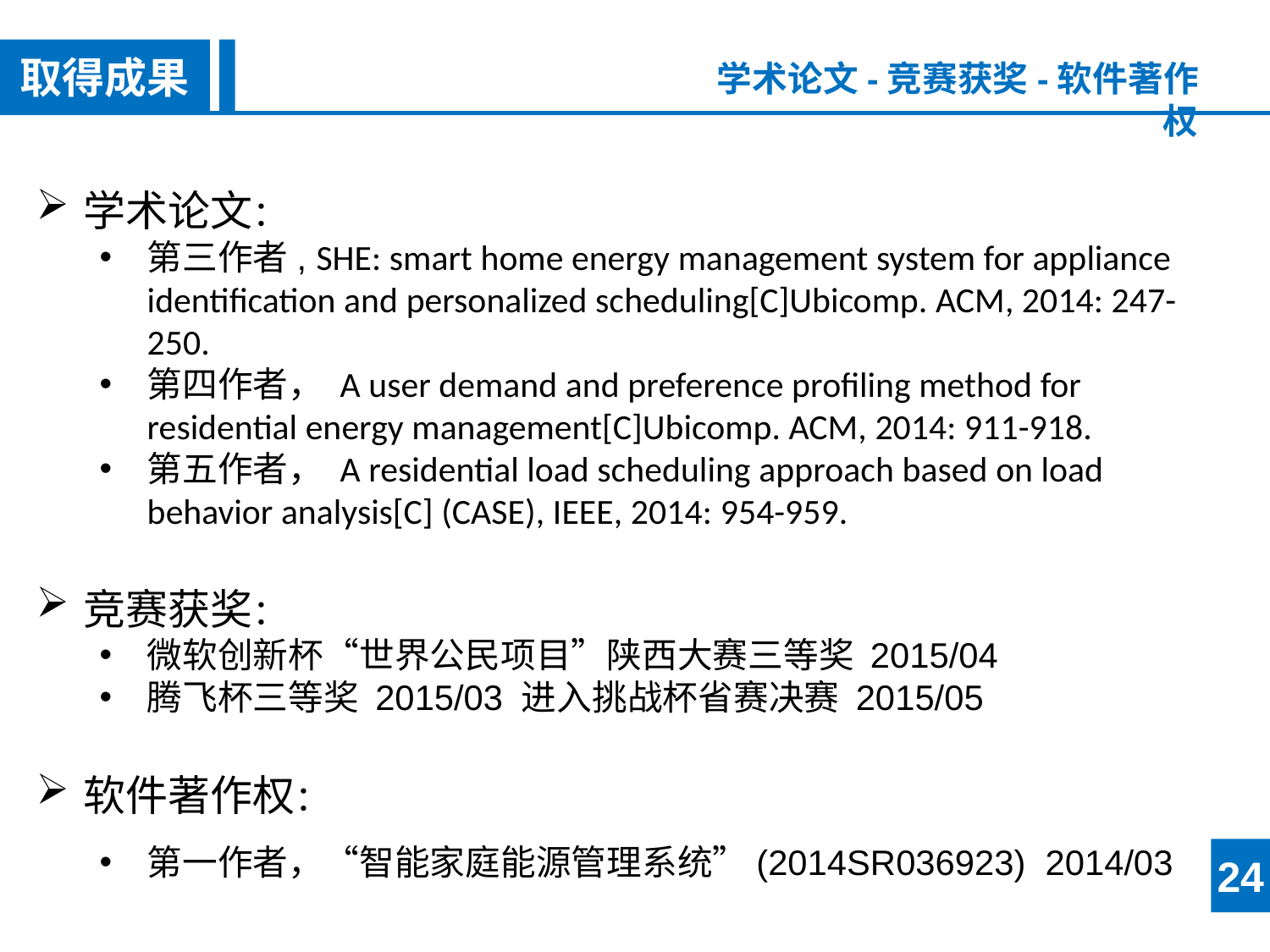

取得成果

学术论文-竞赛获奖-软件著作权
学术论文：
第三作者, SHE: smart home energy management system for appliance identification and personalized scheduling[C]Ubicomp. ACM, 2014: 247-250.
第四作者， A user demand and preference profiling method for residential energy management[C]Ubicomp. ACM, 2014: 911-918.
第五作者， A residential load scheduling approach based on load behavior analysis[C] (CASE), IEEE, 2014: 954-959.
竞赛获奖：
微软创新杯“世界公民项目”陕西大赛三等奖 2015/04
腾飞杯三等奖 2015/03 进入挑战杯省赛决赛 2015/05
软件著作权：
第一作者，“智能家庭能源管理系统”(2014SR036923)  2014/03

24